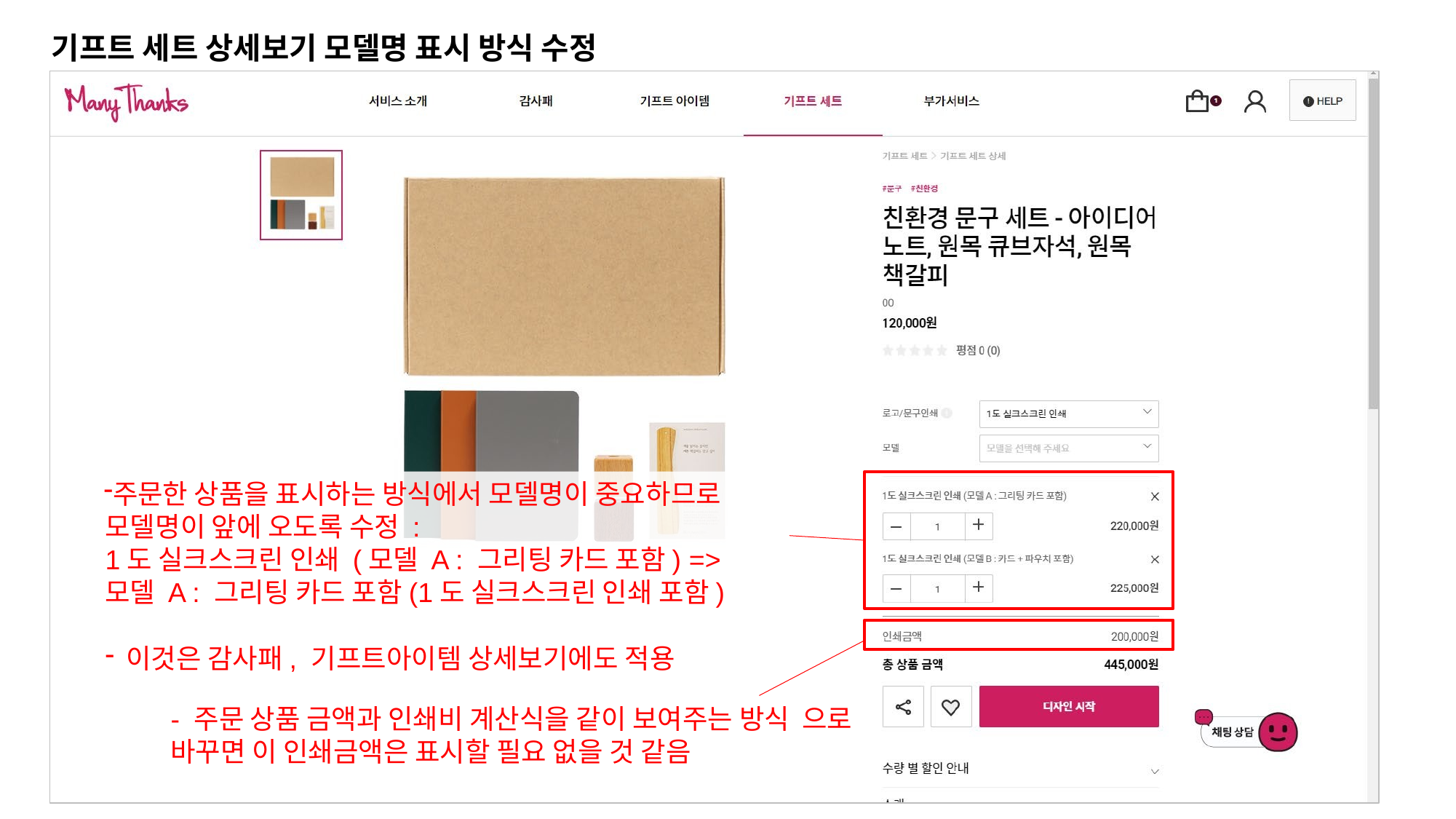

# 기프트 세트 상세보기 모델명 표시 방식 수정

주문한 상품을 표시하는 방식에서 모델명이 중요하므로  모델명이 앞에 오도록 수정 :
1도 실크스크린 인쇄 (모델 A : 그리팅 카드 포함) =>
모델 A : 그리팅 카드 포함(1도 실크스크린 인쇄 포함)

이것은 감사패, 기프트아이템 상세보기에도 적용
- 주문 상품 금액과 인쇄비 계산식을 같이 보여주는 방식  으로 바꾸면 이 인쇄금액은 표시할 필요 없을 것 같음